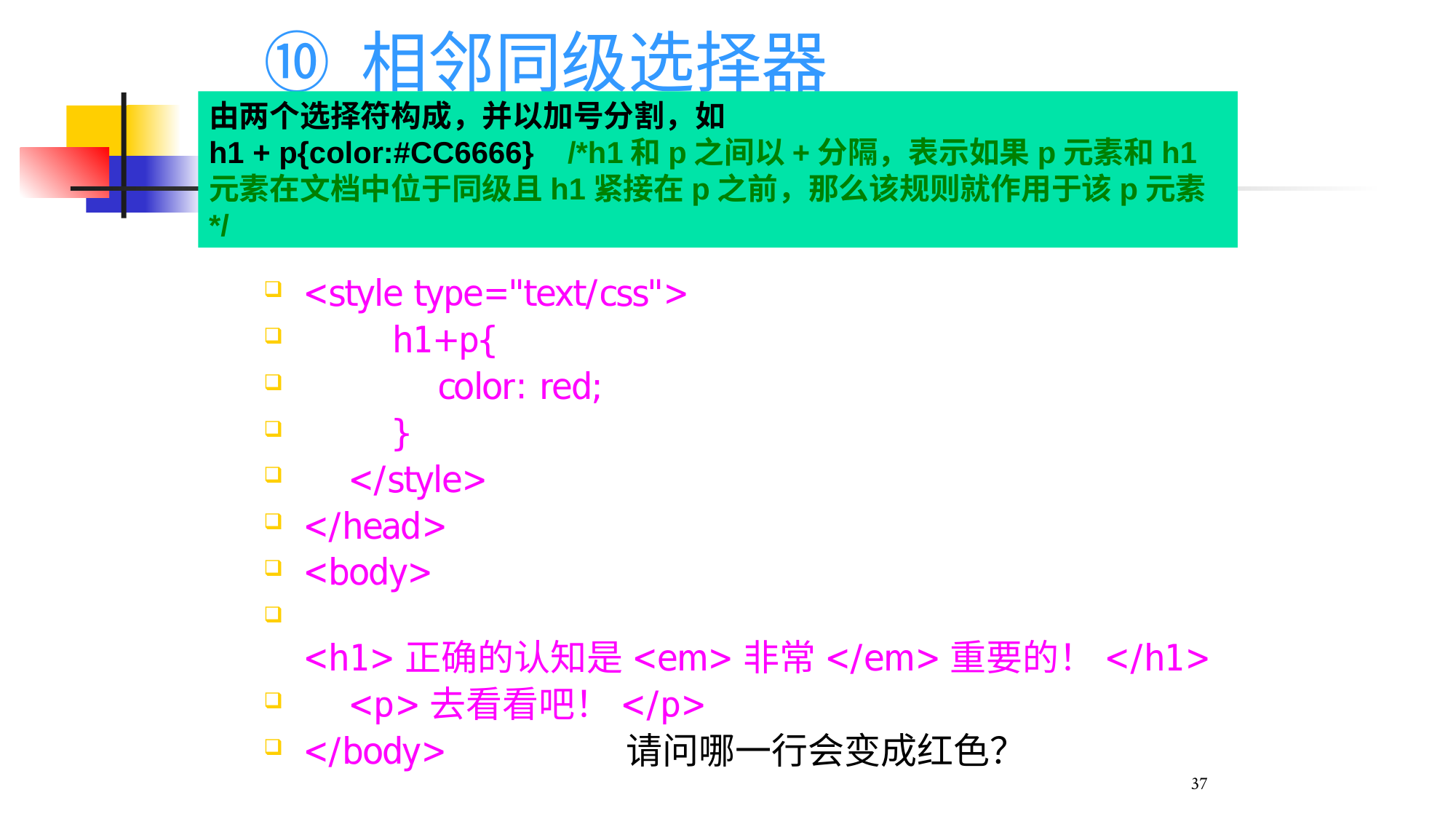

⑩ 相邻同级选择器

<style type="text/css">
        h1+p{
            color: red;
        }
    </style>
</head>
<body>
    <h1>正确的认知是<em>非常</em>重要的！</h1>
    <p>去看看吧！</p>
</body>               请问哪一行会变成红色？
由两个选择符构成，并以加号分割，如
h1 + p{color:#CC6666}    /*h1和p之间以+分隔，表示如果p元素和h1元素在文档中位于同级且h1紧接在p之前，那么该规则就作用于该p元素*/

37